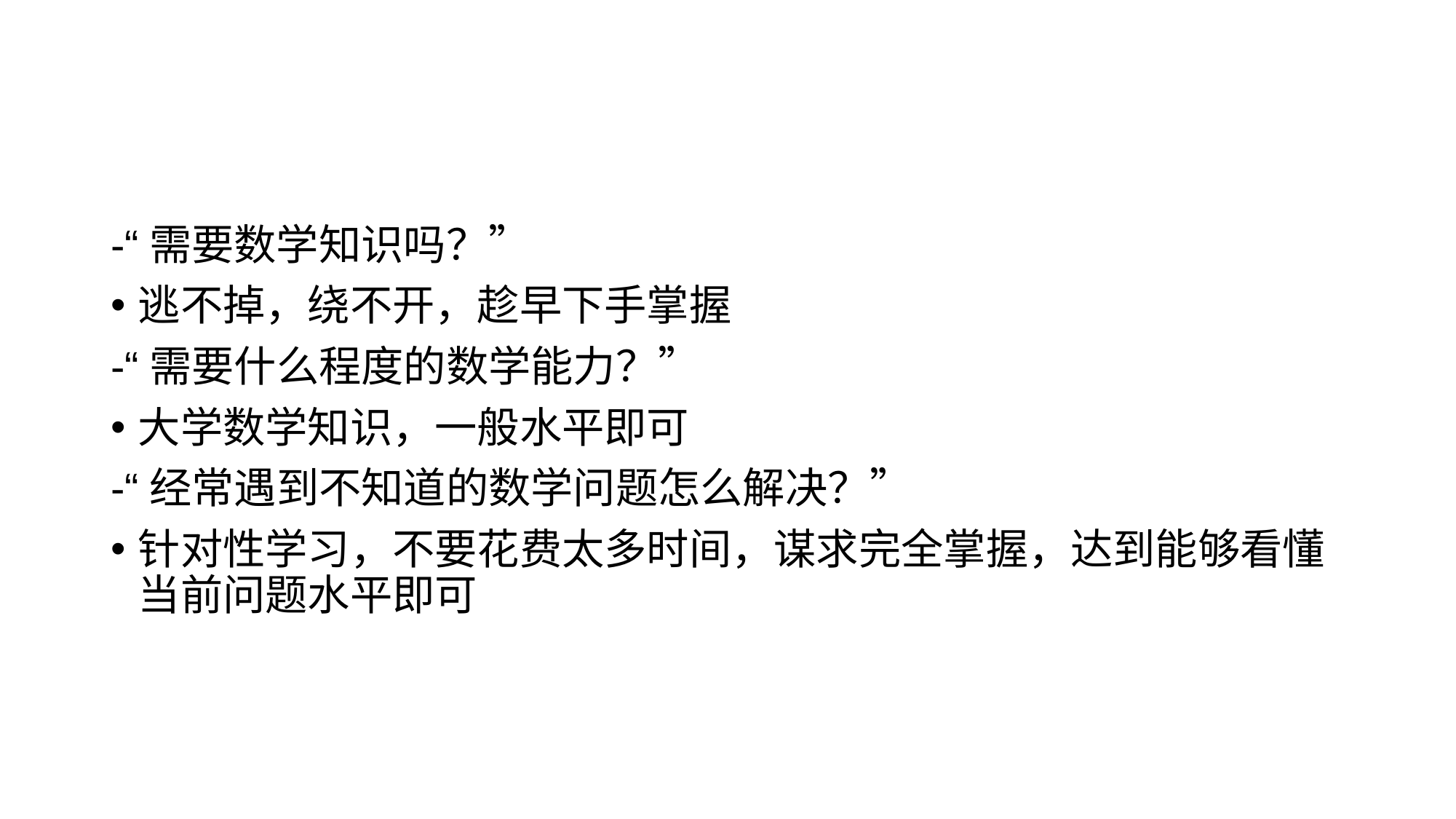

#
-“需要数学知识吗？”
逃不掉，绕不开，趁早下手掌握
-“需要什么程度的数学能力？”
大学数学知识，一般水平即可
-“经常遇到不知道的数学问题怎么解决？”
针对性学习，不要花费太多时间，谋求完全掌握，达到能够看懂当前问题水平即可